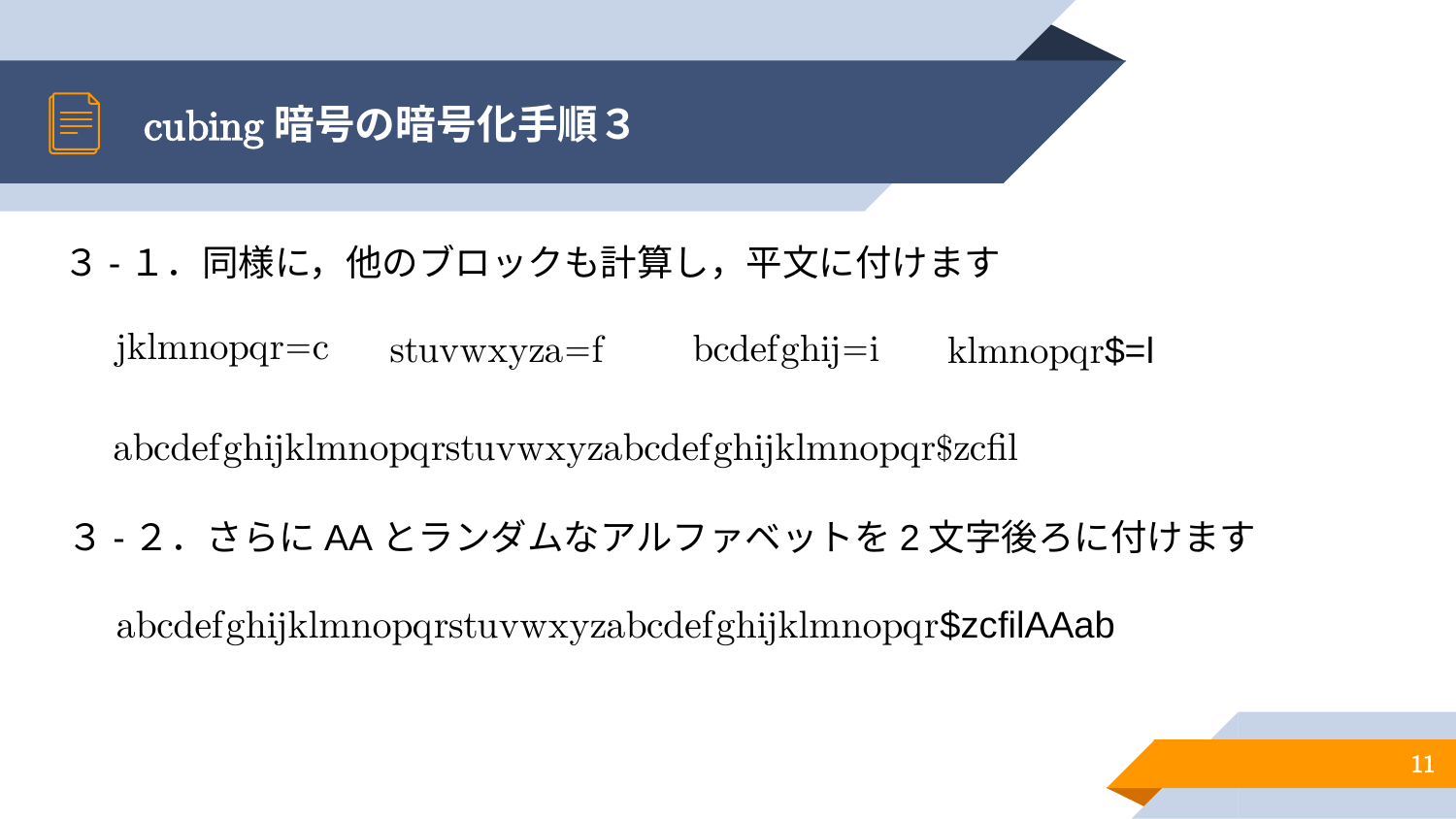

# cubing暗号の暗号化手順３

３-１．同様に，他のブロックも計算し，平文に付けます
klmnopqr$=l
bcdefghij=i
jklmnopqr=c
stuvwxyza=f
abcdefghijklmnopqrstuvwxyzabcdefghijklmnopqr$zcfil
３-２．さらにAAとランダムなアルファベットを2文字後ろに付けます
abcdefghijklmnopqrstuvwxyzabcdefghijklmnopqr$zcfilAAab
11